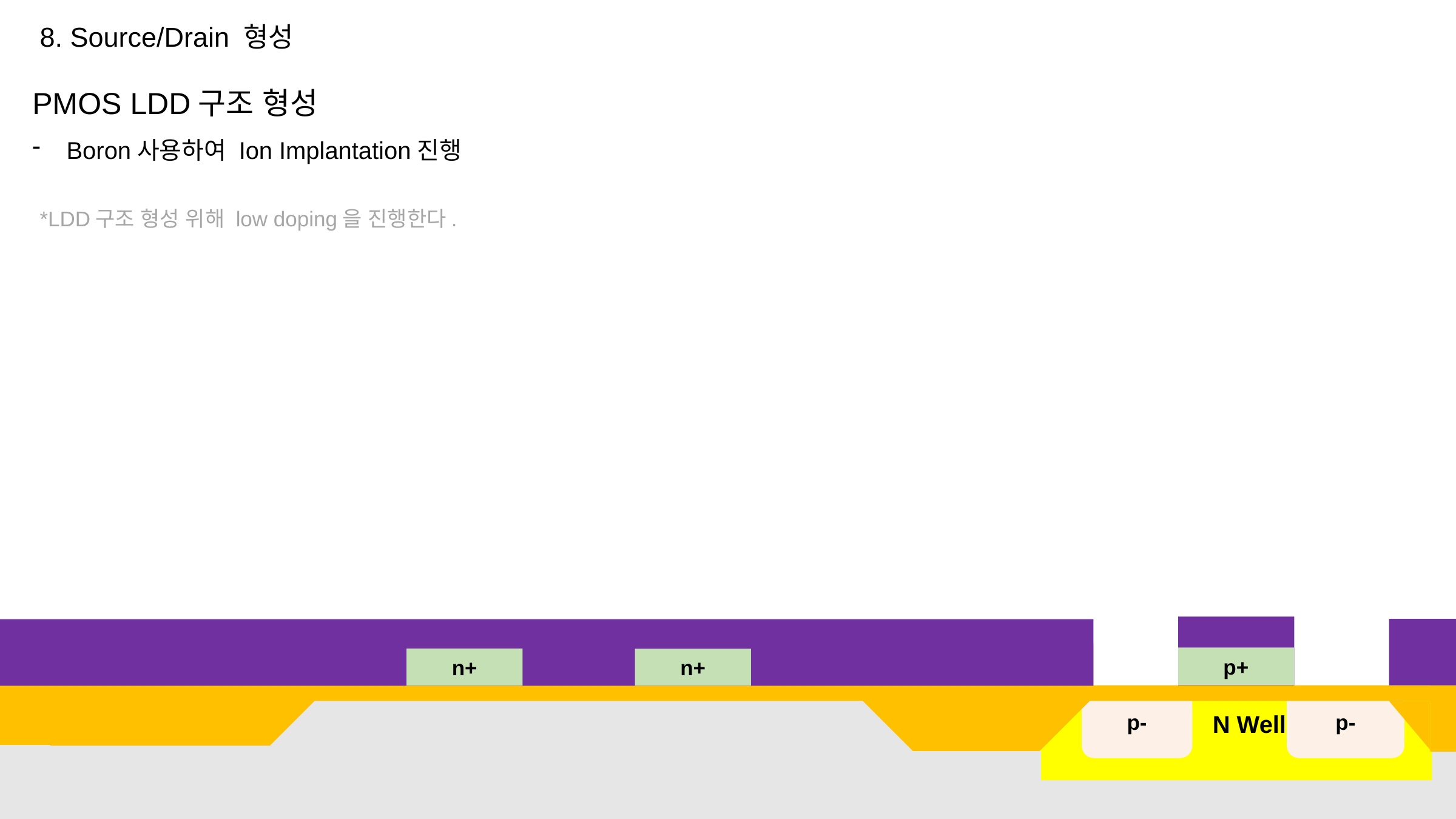

8. Source/Drain 형성
PMOS LDD구조 형성

Boron사용하여 Ion Implantation진행
*LDD구조 형성 위해 low doping을 진행한다.

p+
n+
n+

p-
p-

           N Well